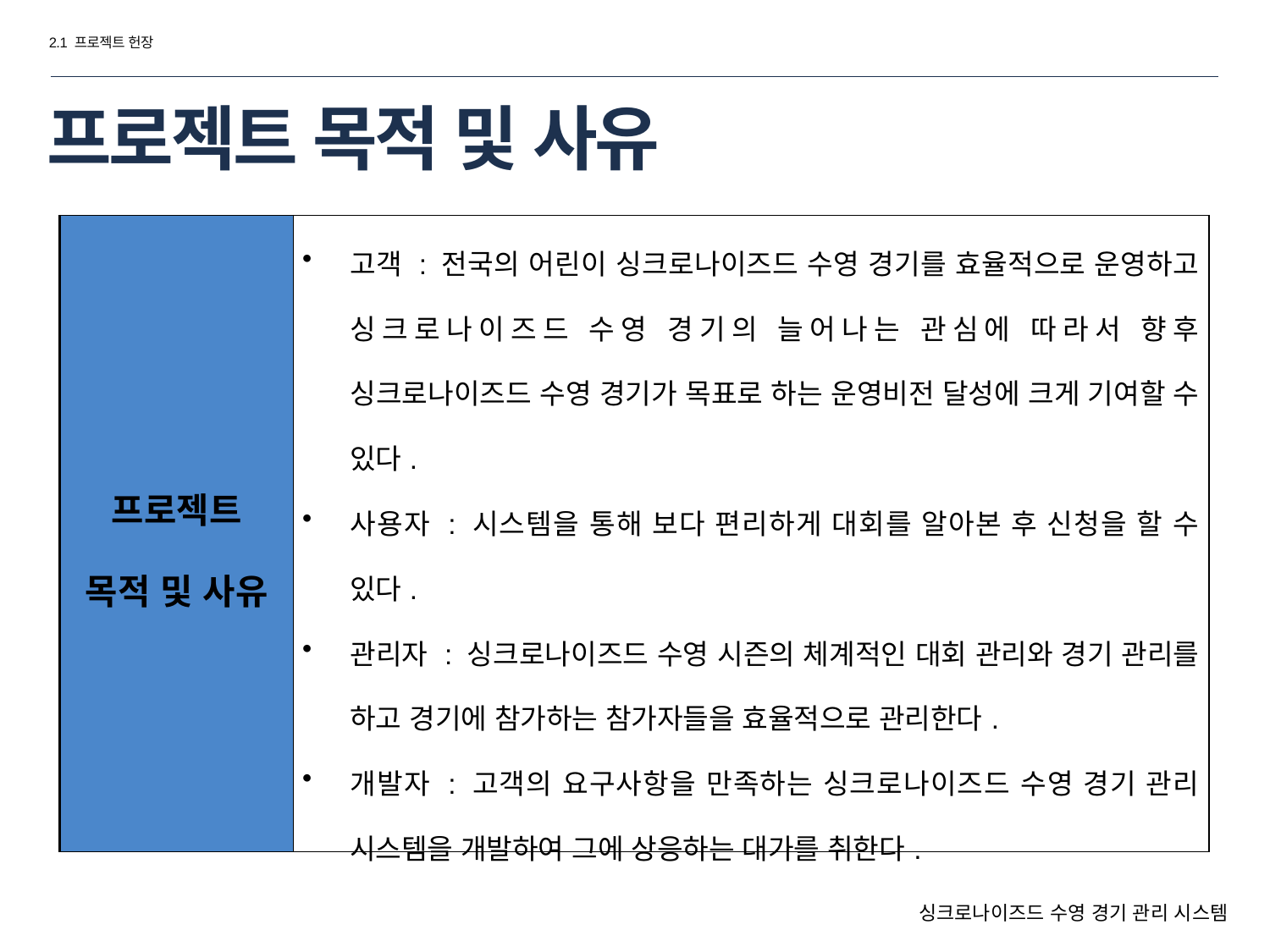

2.1 프로젝트 헌장
# 프로젝트 목적 및 사유
| 프로젝트 목적 및 사유 | 고객 : 전국의 어린이 싱크로나이즈드 수영 경기를 효율적으로 운영하고 싱크로나이즈드 수영 경기의 늘어나는 관심에 따라서 향후 싱크로나이즈드 수영 경기가 목표로 하는 운영비전 달성에 크게 기여할 수 있다. 사용자 : 시스템을 통해 보다 편리하게 대회를 알아본 후 신청을 할 수 있다. 관리자 : 싱크로나이즈드 수영 시즌의 체계적인 대회 관리와 경기 관리를 하고 경기에 참가하는 참가자들을 효율적으로 관리한다. 개발자 : 고객의 요구사항을 만족하는 싱크로나이즈드 수영 경기 관리 시스템을 개발하여 그에 상응하는 대가를 취한다. |
| --- | --- |
싱크로나이즈드 수영 경기 관리 시스템